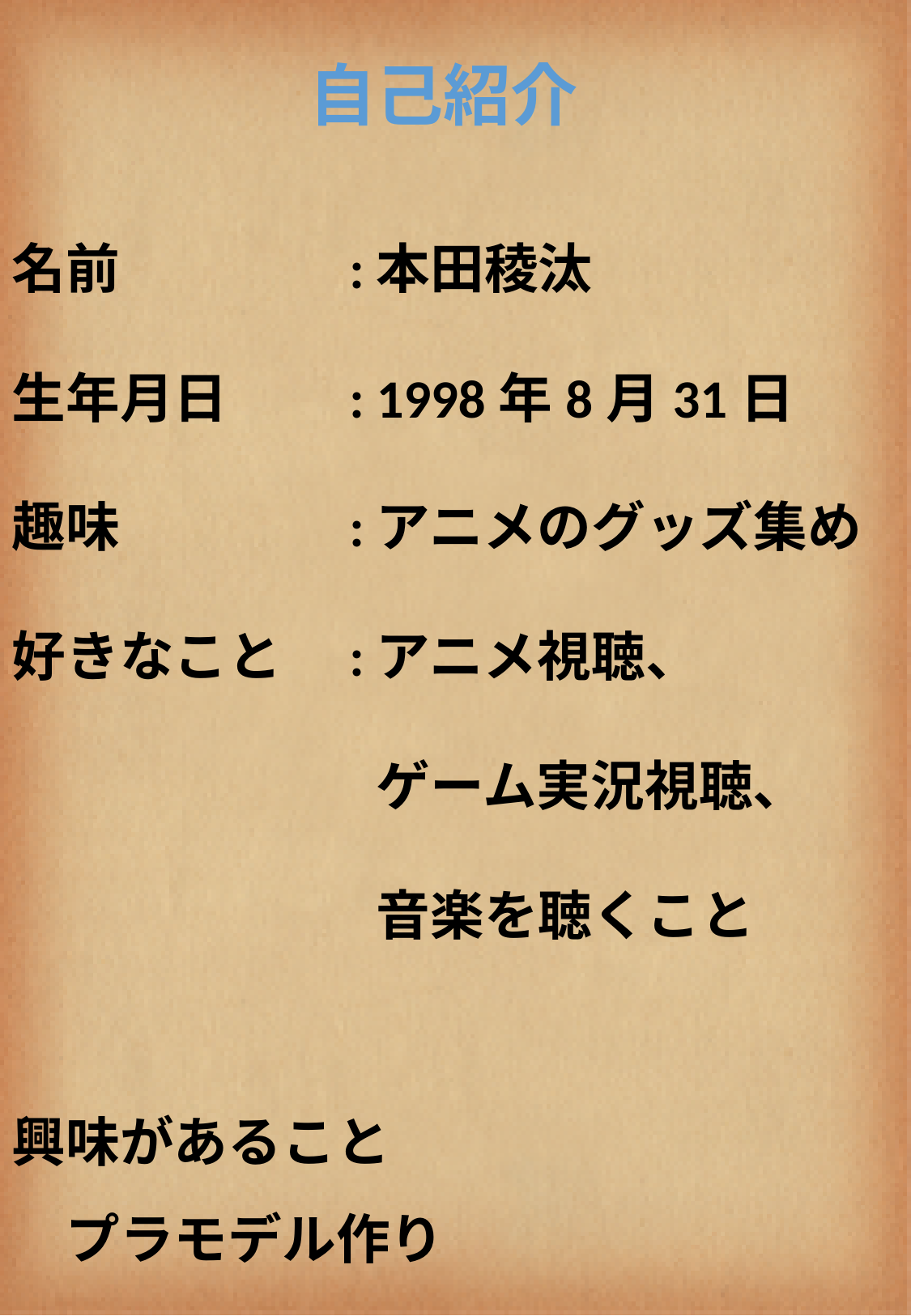

自己紹介
名前　　　　:	本田稜汰
生年月日　　:	1998年8月31日
趣味　　　　:	アニメのグッズ集め
好きなこと　:	アニメ視聴、
			ゲーム実況視聴、
			音楽を聴くこと

興味があること
　プラモデル作り